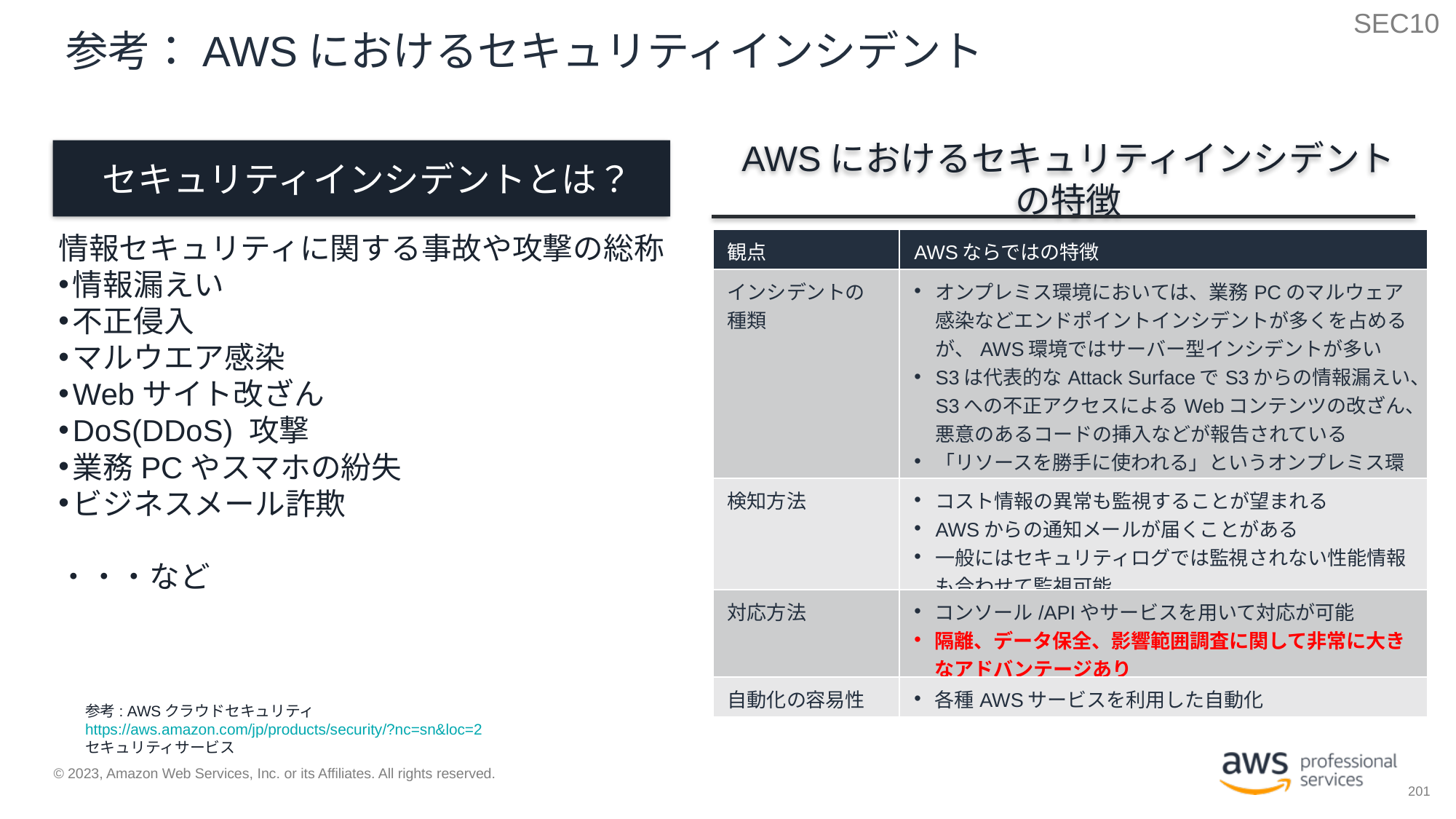

SEC10
# 参考：AWSにおけるセキュリティインシデント

セキュリティインシデントとは？
AWSにおけるセキュリティインシデントの特徴
| 観点 | AWSならではの特徴 |
| --- | --- |
| インシデントの 種類 | オンプレミス環境においては、業務PCのマルウェア感染などエンドポイントインシデントが多くを占めるが、AWS環境ではサーバー型インシデントが多い S3は代表的なAttack SurfaceでS3からの情報漏えい、S3への不正アクセスによるWebコンテンツの改ざん、悪意のあるコードの挿入などが報告されている 「リソースを勝手に使われる」というオンプレミス環境で考えにくいインシデントが発生しうる |
| 検知方法 | コスト情報の異常も監視することが望まれる AWSからの通知メールが届くことがある 一般にはセキュリティログでは監視されない性能情報も合わせて監視可能 |
| 対応方法 | コンソール/APIやサービスを用いて対応が可能 隔離、データ保全、影響範囲調査に関して非常に大きなアドバンテージあり |
| 自動化の容易性 | 各種AWSサービスを利用した自動化 |
情報セキュリティに関する事故や攻撃の総称
情報漏えい
不正侵入
マルウエア感染
Webサイト改ざん
DoS(DDoS) 攻撃
業務PCやスマホの紛失
ビジネスメール詐欺
・・・など
参考: AWSクラウドセキュリティ
https://aws.amazon.com/jp/products/security/?nc=sn&loc=2
セキュリティサービス